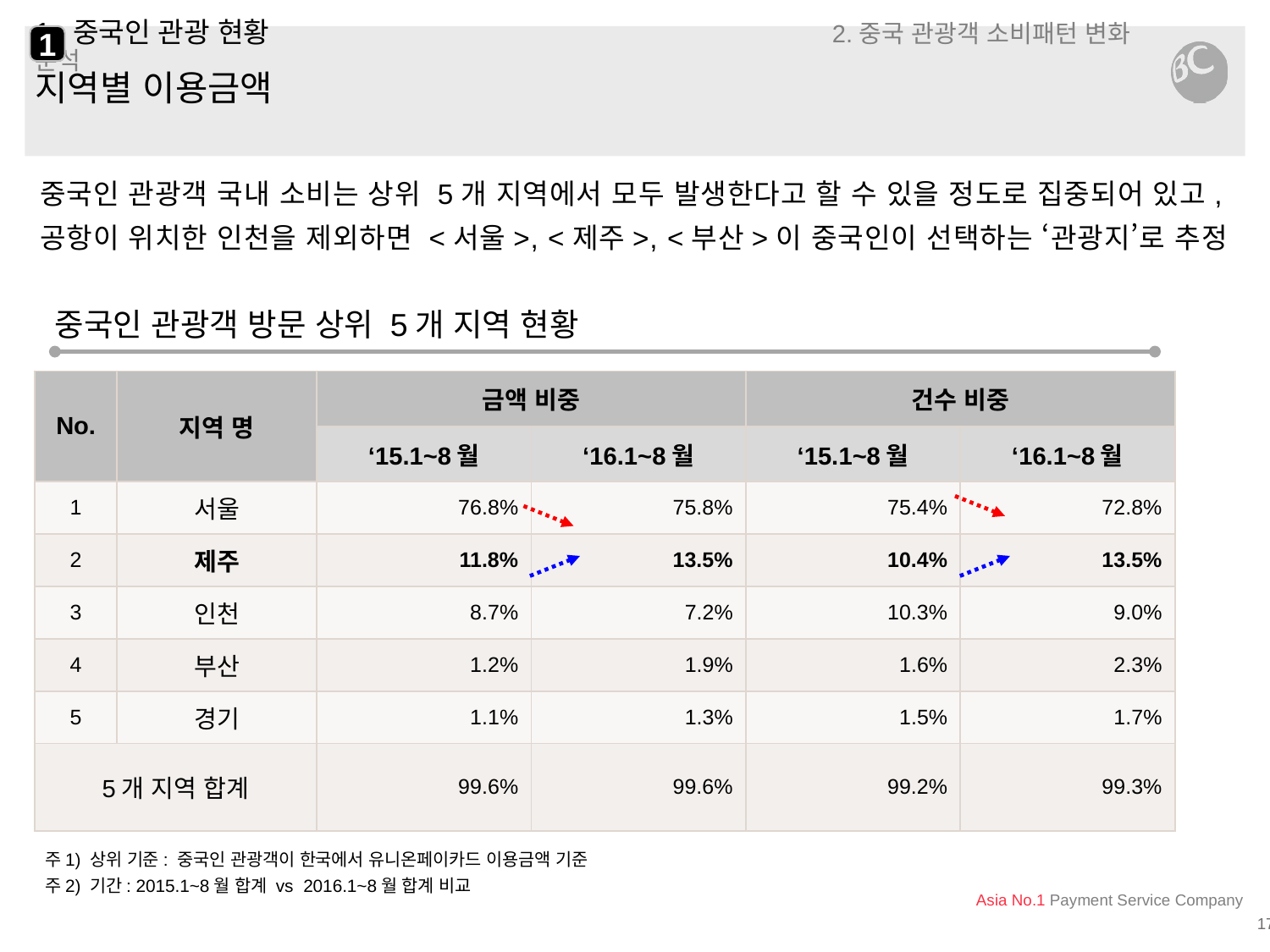

1
# 1. 중국인 관광 현황                                                                       2.중국 관광객 소비패턴 변화 분석
지역별 이용금액
중국인 관광객 국내 소비는 상위 5개 지역에서 모두 발생한다고 할 수 있을 정도로 집중되어 있고, 공항이 위치한 인천을 제외하면 <서울>, <제주>, <부산>이 중국인이 선택하는 ‘관광지’로 추정
중국인 관광객 방문 상위 5개 지역 현황
| No. | 지역 명 | 금액 비중 |  | 건수 비중 |  |
| --- | --- | --- | --- | --- | --- |
|  |  | ‘15.1~8월 | ‘16.1~8월 | ‘15.1~8월 | ‘16.1~8월 |
| 1 | 서울 | 76.8% | 75.8% | 75.4% | 72.8% |
| 2 | 제주 | 11.8% | 13.5% | 10.4% | 13.5% |
| 3 | 인천 | 8.7% | 7.2% | 10.3% | 9.0% |
| 4 | 부산 | 1.2% | 1.9% | 1.6% | 2.3% |
| 5 | 경기 | 1.1% | 1.3% | 1.5% | 1.7% |
| 5개 지역 합계 |  | 99.6% | 99.6% | 99.2% | 99.3% |
주1) 상위 기준: 중국인 관광객이 한국에서 유니온페이카드 이용금액 기준
주2) 기간: 2015.1~8월 합계 vs  2016.1~8월 합계 비교